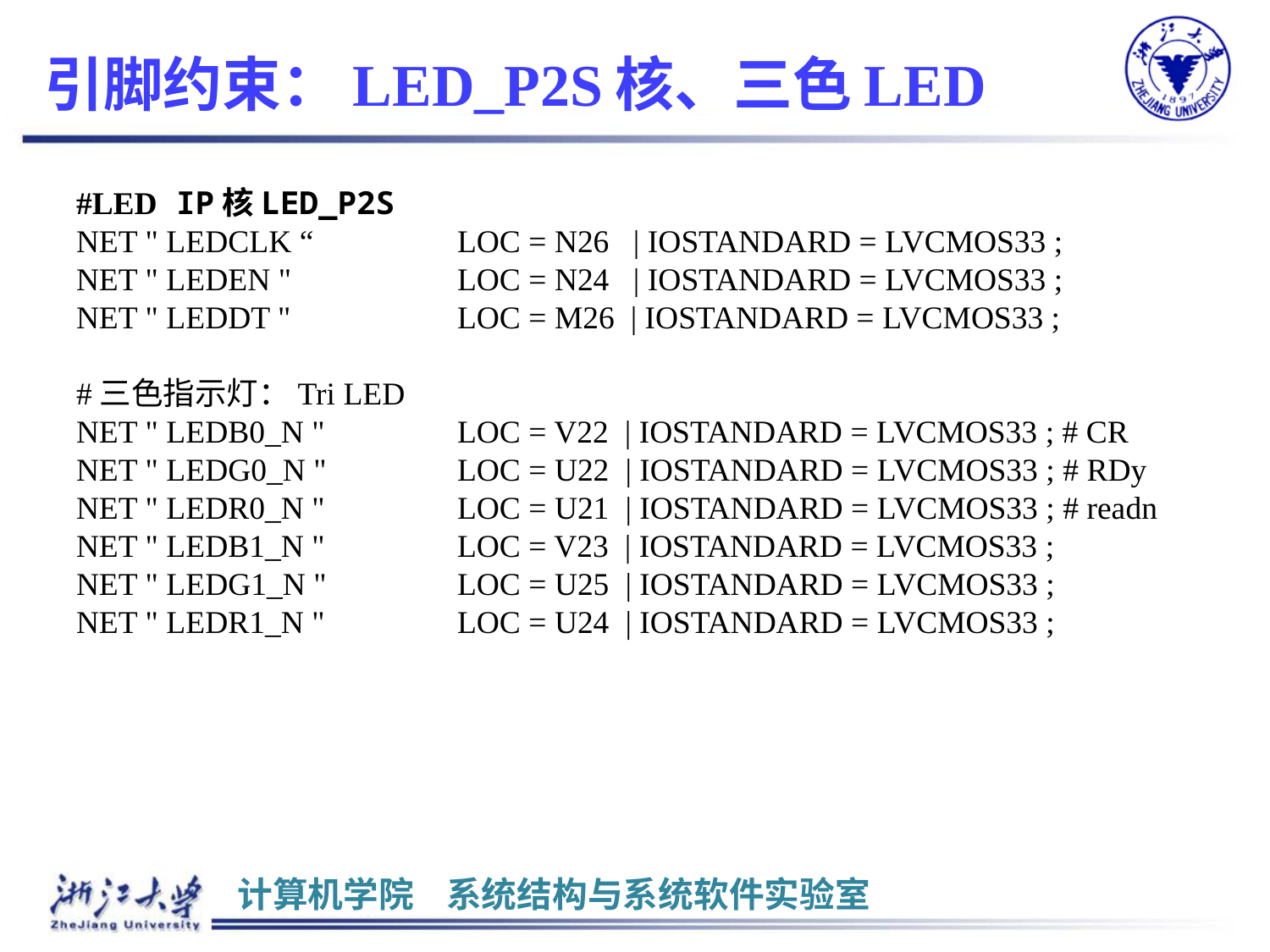

# 引脚约束：LED_P2S核、三色LED
#LED IP核LED_P2S
NET " LEDCLK “		LOC = N26   | IOSTANDARD = LVCMOS33 ;
NET " LEDEN "		LOC = N24   | IOSTANDARD = LVCMOS33 ;
NET " LEDDT "		LOC = M26  | IOSTANDARD = LVCMOS33 ;

#三色指示灯：Tri LED
NET " LEDB0_N "		LOC = V22  | IOSTANDARD = LVCMOS33 ; # CR
NET " LEDG0_N "		LOC = U22  | IOSTANDARD = LVCMOS33 ; # RDy
NET " LEDR0_N "		LOC = U21  | IOSTANDARD = LVCMOS33 ; # readn
NET " LEDB1_N "		LOC = V23  | IOSTANDARD = LVCMOS33 ;
NET " LEDG1_N "		LOC = U25  | IOSTANDARD = LVCMOS33 ;
NET " LEDR1_N "		LOC = U24  | IOSTANDARD = LVCMOS33 ;